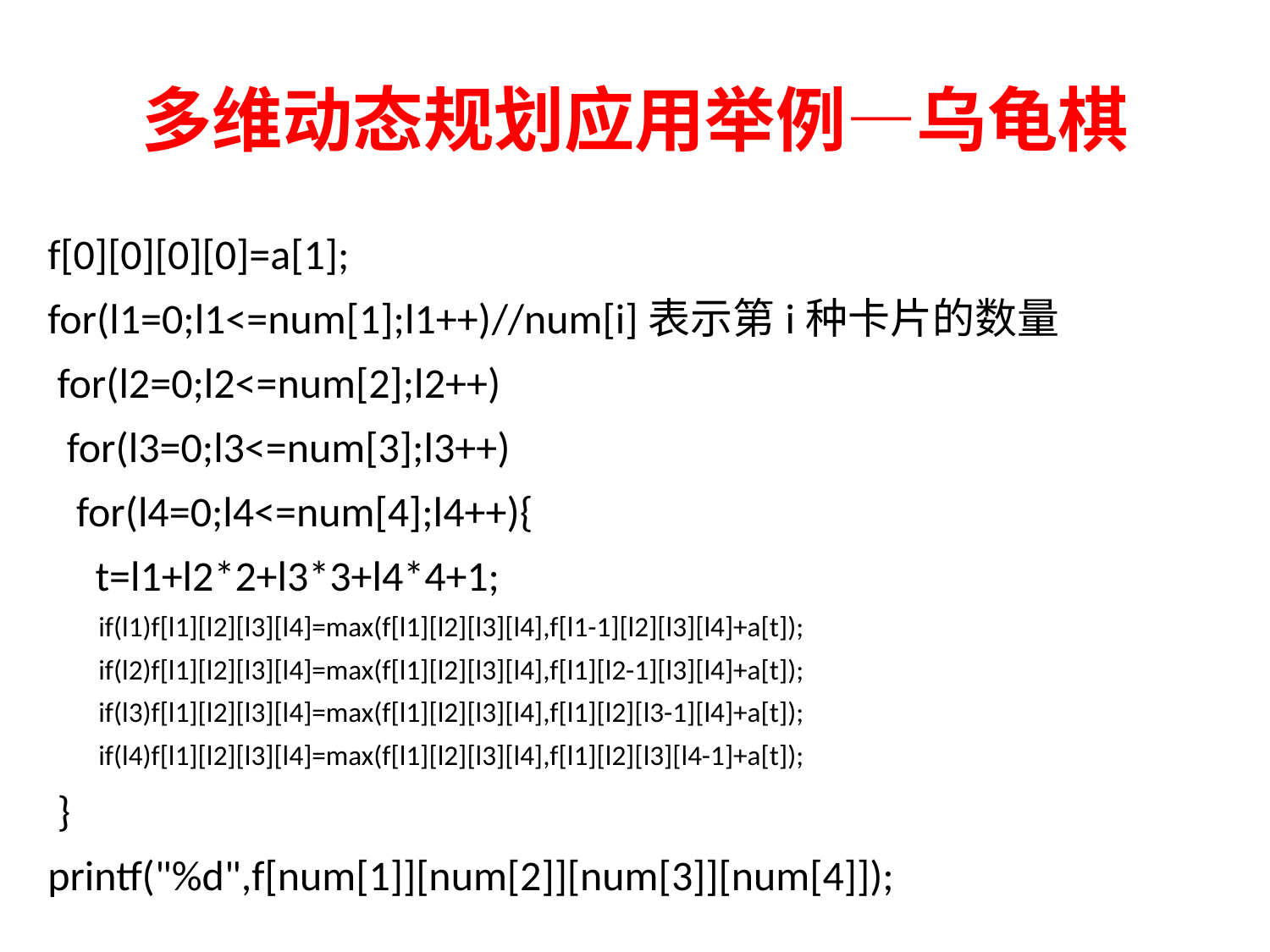

# 多维动态规划应用举例—乌龟棋
f[0][0][0][0]=a[1];
for(l1=0;l1<=num[1];l1++)//num[i]表示第i种卡片的数量
 for(l2=0;l2<=num[2];l2++)
  for(l3=0;l3<=num[3];l3++)
   for(l4=0;l4<=num[4];l4++){
     t=l1+l2*2+l3*3+l4*4+1;
        if(l1)f[l1][l2][l3][l4]=max(f[l1][l2][l3][l4],f[l1-1][l2][l3][l4]+a[t]);
        if(l2)f[l1][l2][l3][l4]=max(f[l1][l2][l3][l4],f[l1][l2-1][l3][l4]+a[t]);
        if(l3)f[l1][l2][l3][l4]=max(f[l1][l2][l3][l4],f[l1][l2][l3-1][l4]+a[t]);
        if(l4)f[l1][l2][l3][l4]=max(f[l1][l2][l3][l4],f[l1][l2][l3][l4-1]+a[t]);
 }
printf("%d",f[num[1]][num[2]][num[3]][num[4]]);